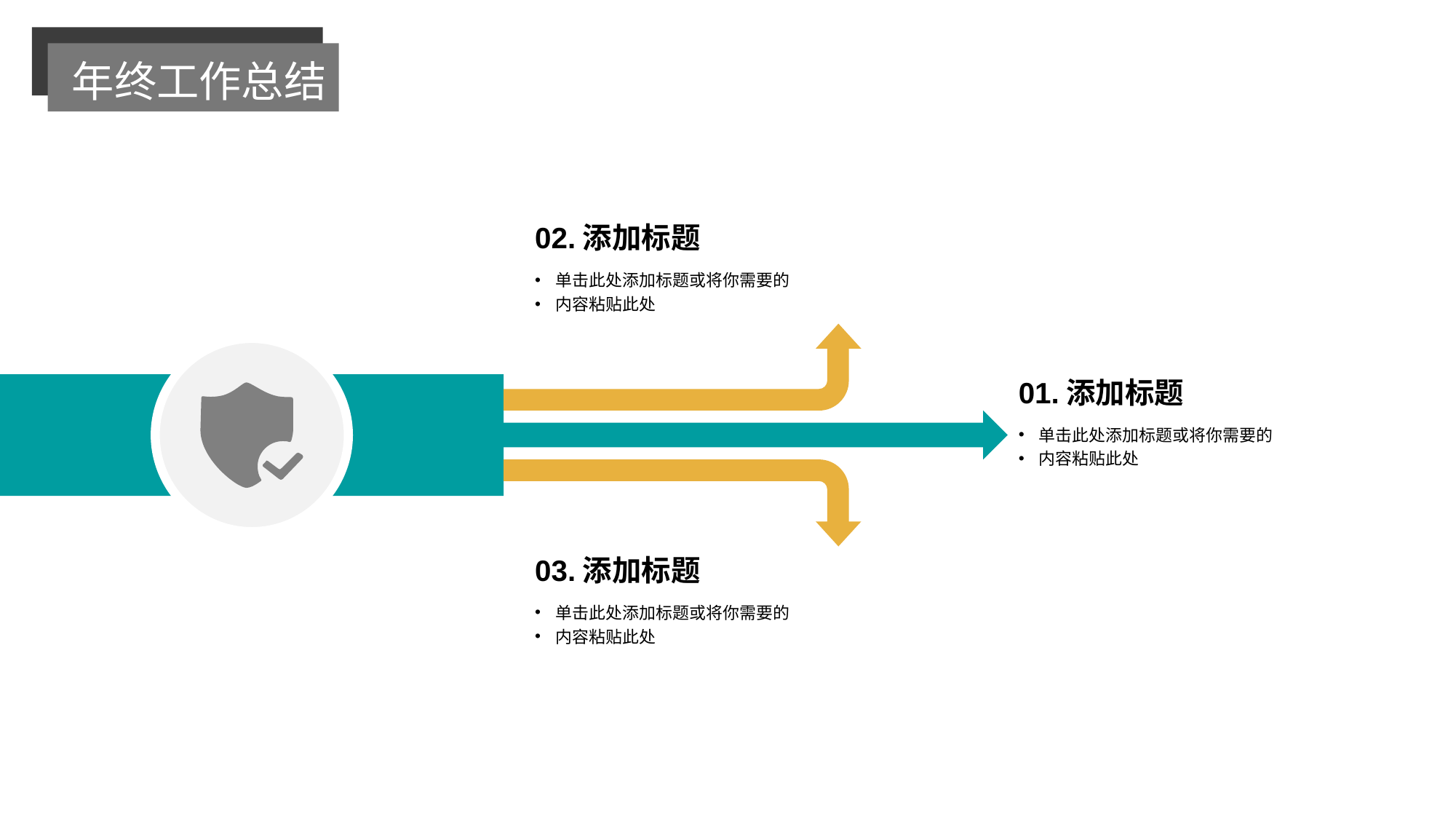

年终工作总结
02.添加标题
单击此处添加标题或将你需要的
内容粘贴此处

01.添加标题
单击此处添加标题或将你需要的
内容粘贴此处

03.添加标题
单击此处添加标题或将你需要的
内容粘贴此处